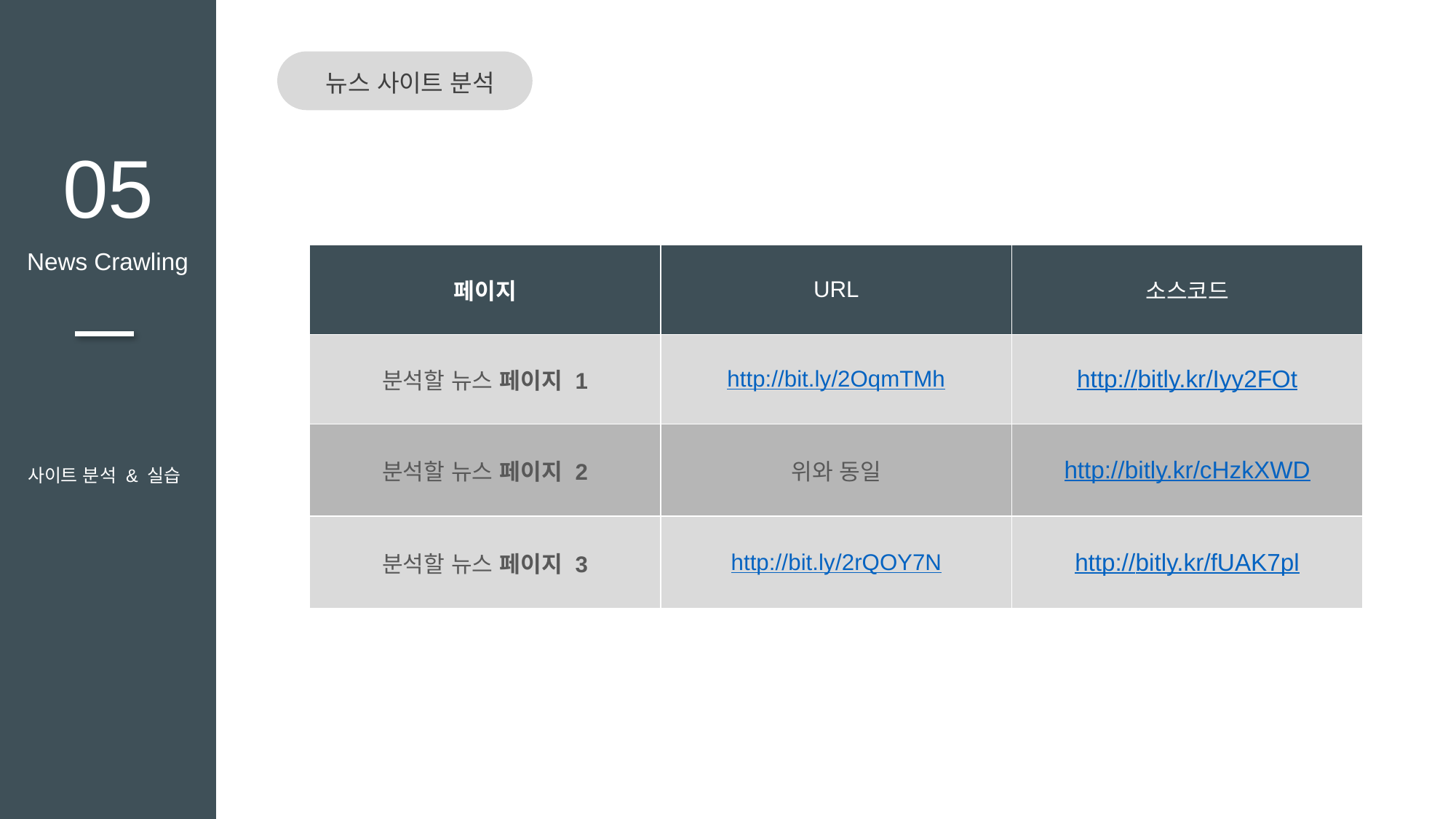

뉴스 사이트 분석
05
News Crawling
| 페이지 | URL | 소스코드 |
| --- | --- | --- |
| 분석할 뉴스 페이지 1 | http://bit.ly/2OqmTMh | http://bitly.kr/Iyy2FOt |
| 분석할 뉴스 페이지 2 | 위와 동일 | http://bitly.kr/cHzkXWD |
| 분석할 뉴스 페이지 3 | http://bit.ly/2rQOY7N | http://bitly.kr/fUAK7pl |
사이트 분석 & 실습